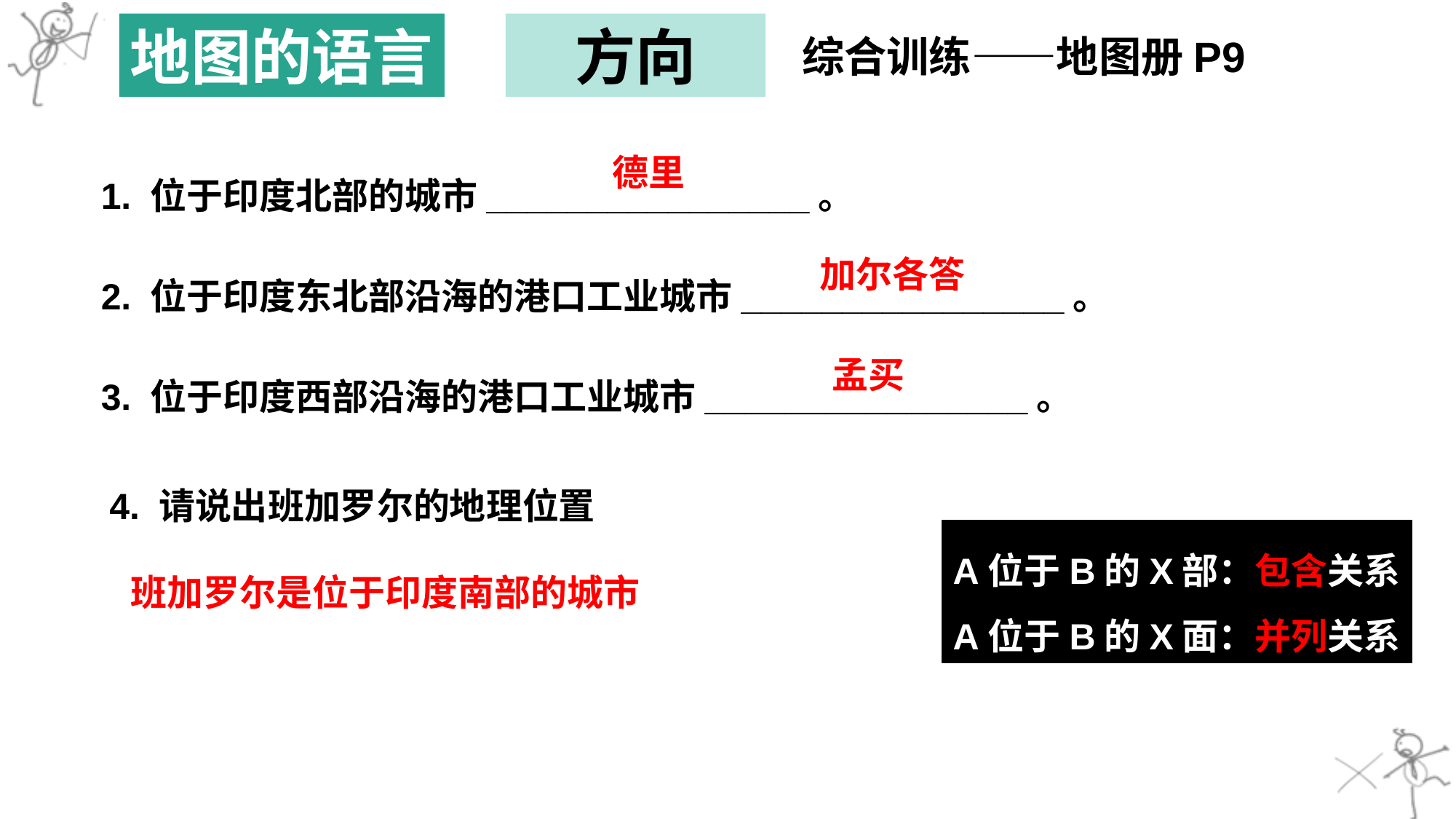

地图的语言
方向
综合训练——地图册P9
德里
1. 位于印度北部的城市________________。
2. 位于印度东北部沿海的港口工业城市________________。
加尔各答
3. 位于印度西部沿海的港口工业城市________________。
孟买
4. 请说出班加罗尔的地理位置
A位于B的X部：包含关系
A位于B的X面：并列关系
班加罗尔是位于印度南部的城市